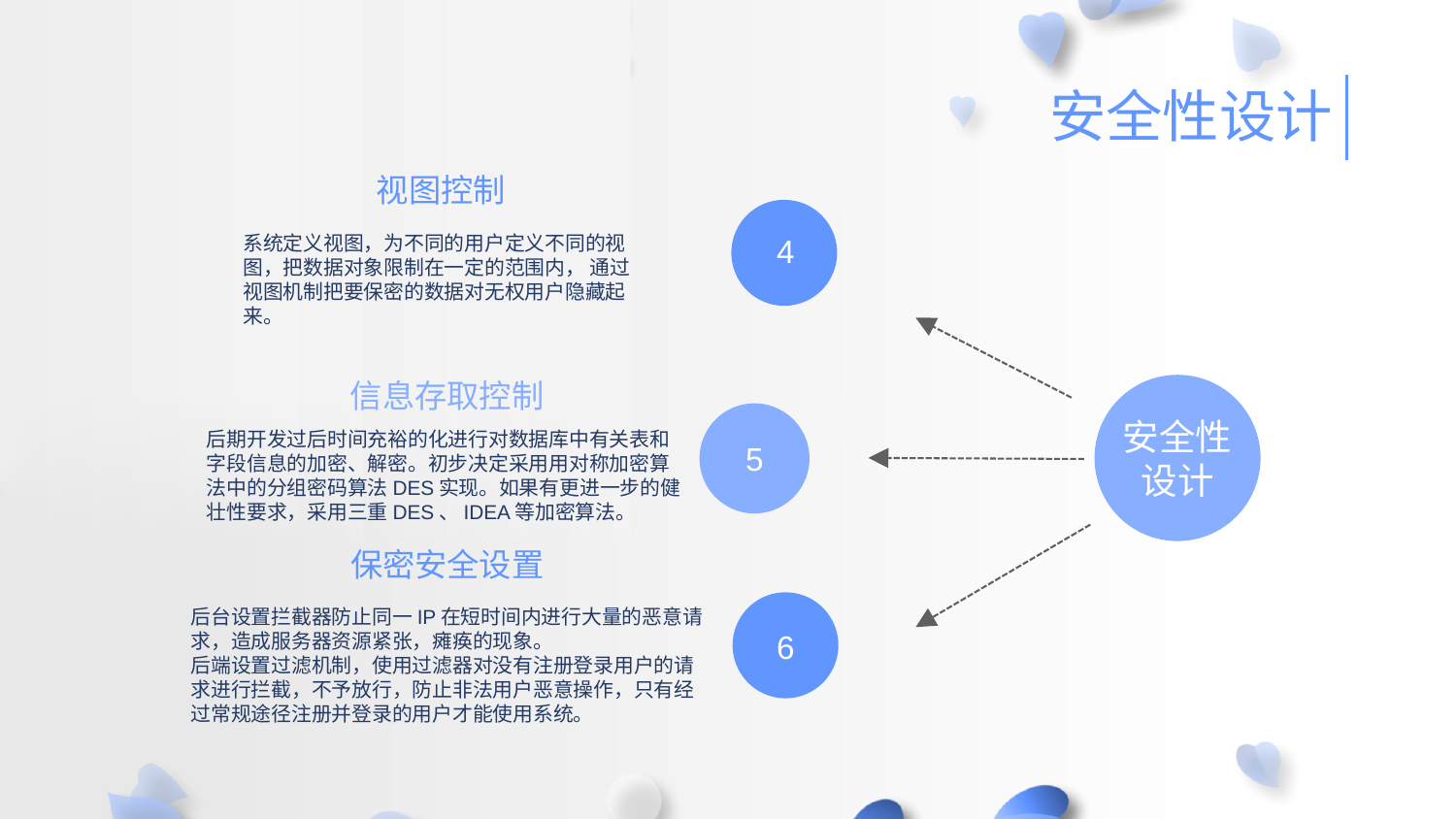

安全性设计
视图控制

4
系统定义视图，为不同的用户定义不同的视图，把数据对象限制在一定的范围内， 通过视图机制把要保密的数据对无权用户隐藏起来。

安全性设计
信息存取控制

5
后期开发过后时间充裕的化进行对数据库中有关表和字段信息的加密、解密。初步决定采用用对称加密算法中的分组密码算法DES实现。如果有更进一步的健壮性要求，采用三重DES、IDEA等加密算法。

保密安全设置

6
后台设置拦截器防止同一IP在短时间内进行大量的恶意请求，造成服务器资源紧张，瘫痪的现象。
后端设置过滤机制，使用过滤器对没有注册登录用户的请求进行拦截，不予放行，防止非法用户恶意操作，只有经过常规途径注册并登录的用户才能使用系统。